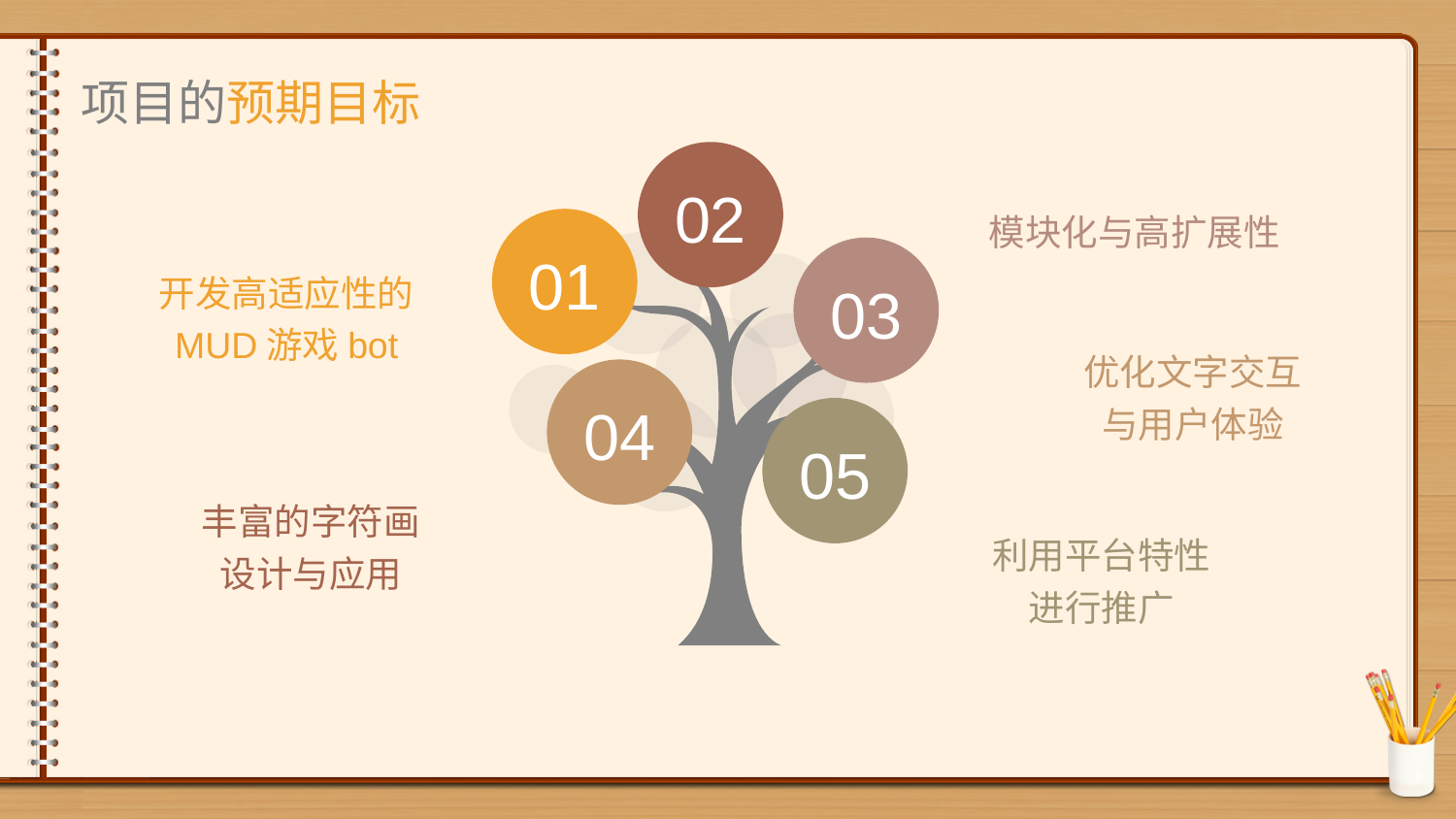

项目的预期目标
02
模块化与高扩展性
01

03

开发高适应性的
MUD游戏bot

优化文字交互
与用户体验
04

05
丰富的字符画
设计与应用
利用平台特性
进行推广